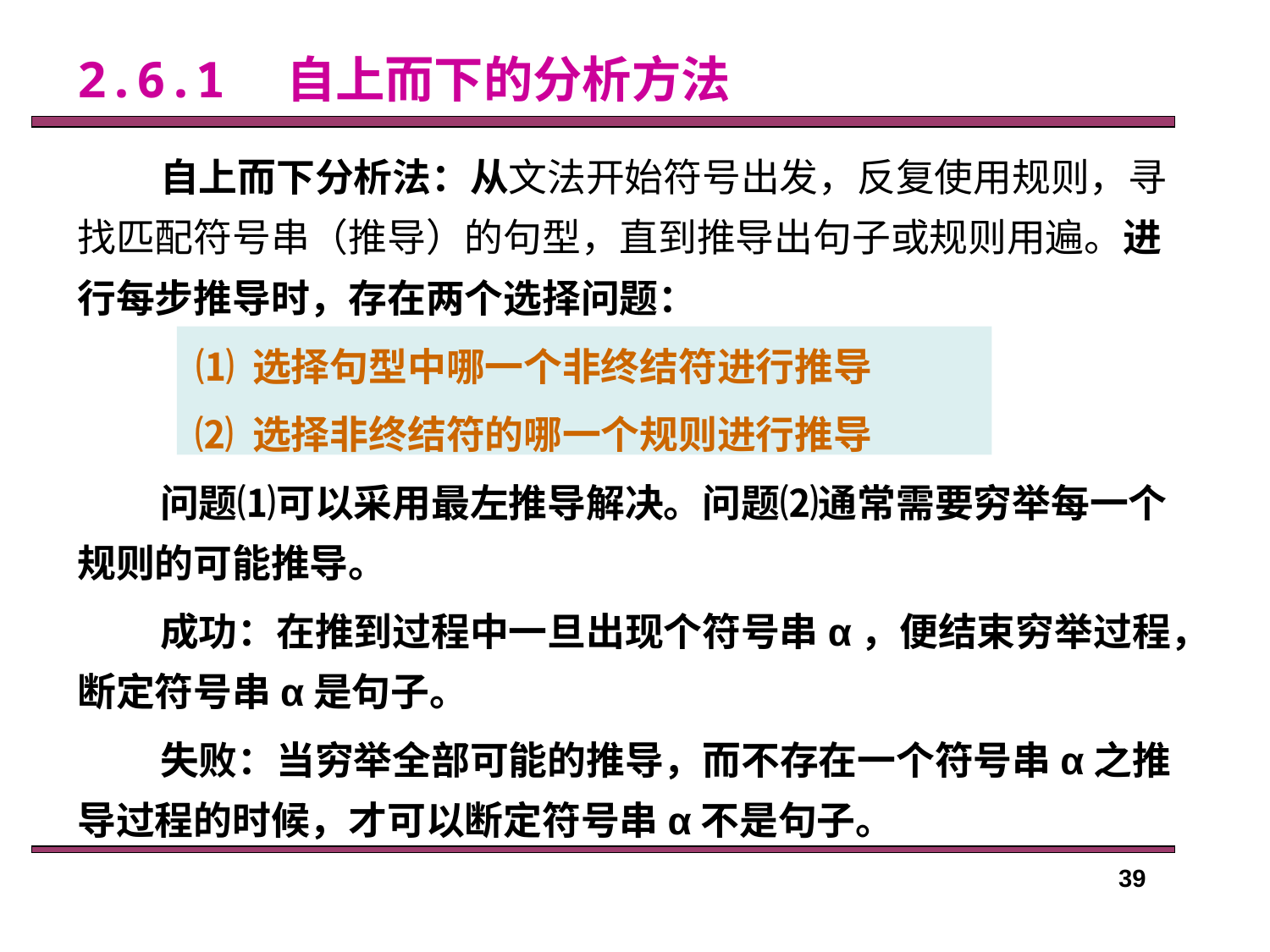

# 2.6.1　自上而下的分析方法
自上而下分析法：从文法开始符号出发，反复使用规则，寻找匹配符号串（推导）的句型，直到推导出句子或规则用遍。进行每步推导时，存在两个选择问题：
    ⑴ 选择句型中哪一个非终结符进行推导
    ⑵ 选择非终结符的哪一个规则进行推导
问题⑴可以采用最左推导解决。问题⑵通常需要穷举每一个规则的可能推导。
成功：在推到过程中一旦出现个符号串α，便结束穷举过程，断定符号串α是句子。
失败：当穷举全部可能的推导，而不存在一个符号串α之推导过程的时候，才可以断定符号串α不是句子。

39